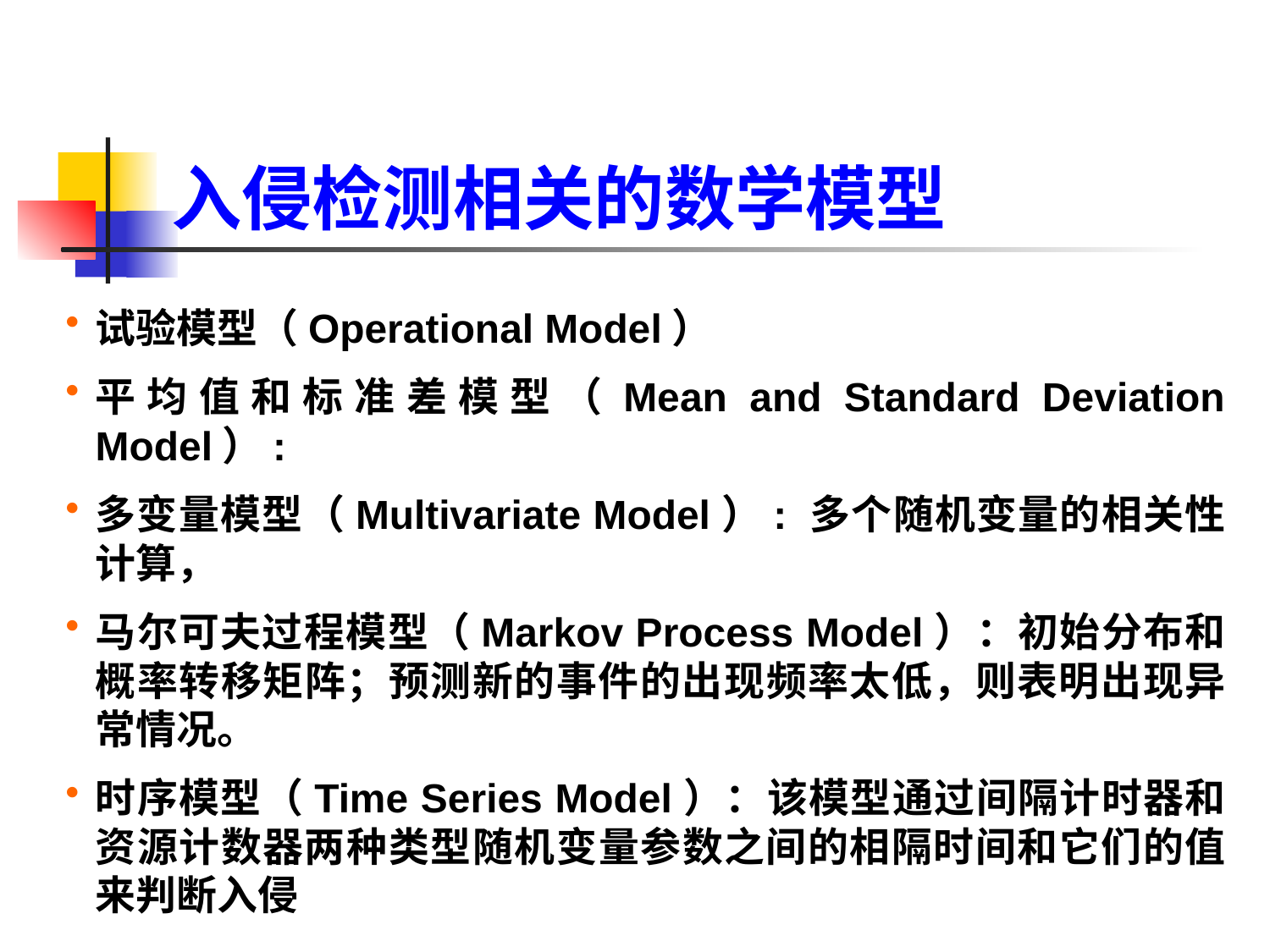

入侵检测相关的数学模型
试验模型（Operational Model）
平均值和标准差模型（Mean and Standard Deviation Model）:
多变量模型（Multivariate Model）: 多个随机变量的相关性计算，
马尔可夫过程模型（Markov Process Model）：初始分布和概率转移矩阵；预测新的事件的出现频率太低，则表明出现异常情况。
时序模型（Time Series Model）：该模型通过间隔计时器和资源计数器两种类型随机变量参数之间的相隔时间和它们的值来判断入侵